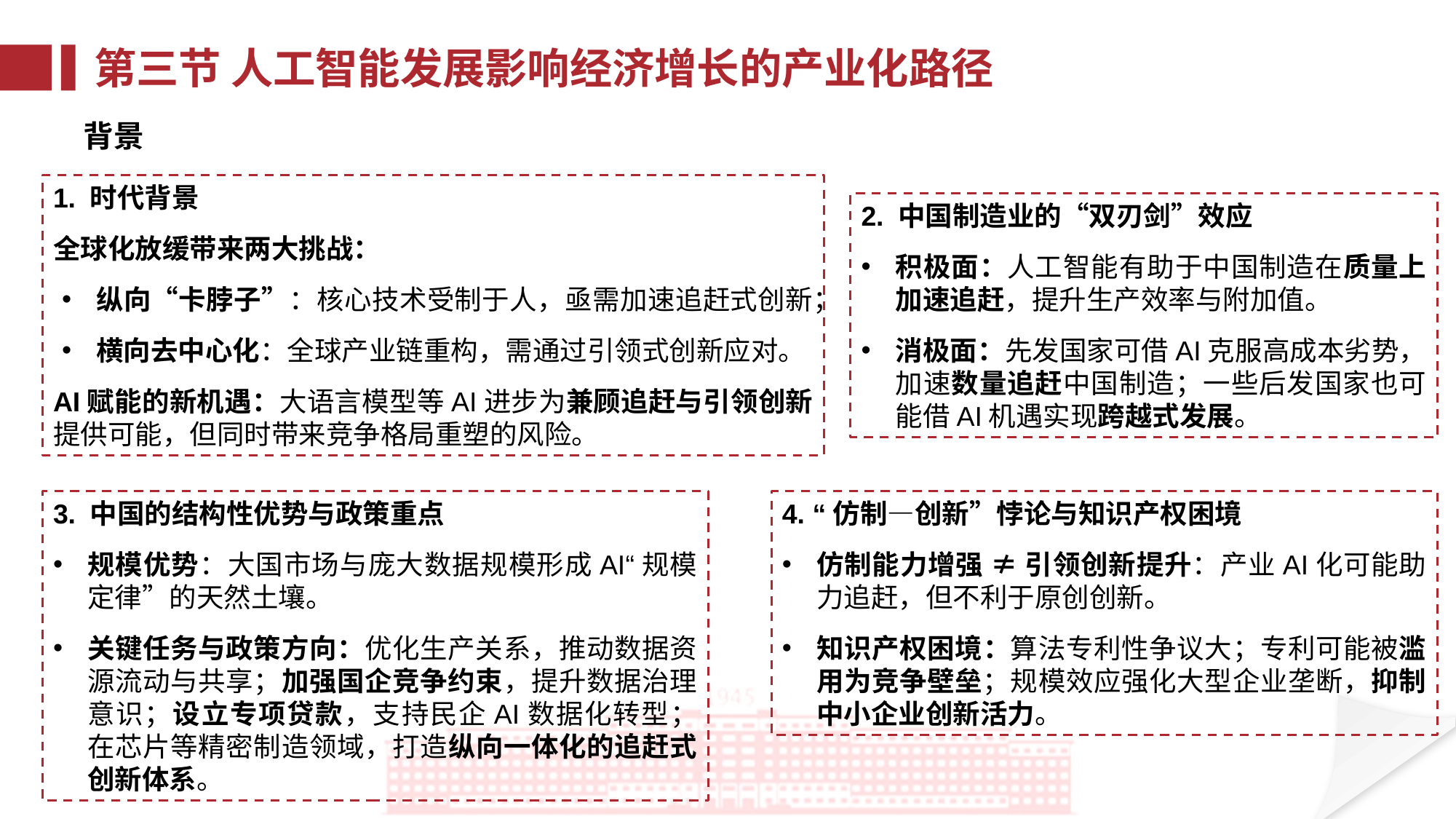

第三节 人工智能发展影响经济增长的产业化路径

背景
1. 时代背景
全球化放缓带来两大挑战：
纵向“卡脖子”：核心技术受制于人，亟需加速追赶式创新；
横向去中心化：全球产业链重构，需通过引领式创新应对。
AI赋能的新机遇：大语言模型等AI进步为兼顾追赶与引领创新提供可能，但同时带来竞争格局重塑的风险。
2. 中国制造业的“双刃剑”效应
积极面：人工智能有助于中国制造在质量上加速追赶，提升生产效率与附加值。
消极面：先发国家可借AI克服高成本劣势，加速数量追赶中国制造；一些后发国家也可能借AI机遇实现跨越式发展。
3. 中国的结构性优势与政策重点
规模优势：大国市场与庞大数据规模形成AI“规模定律”的天然土壤。
关键任务与政策方向：优化生产关系，推动数据资源流动与共享；加强国企竞争约束，提升数据治理意识；设立专项贷款，支持民企AI数据化转型；在芯片等精密制造领域，打造纵向一体化的追赶式创新体系。
4. “仿制—创新”悖论与知识产权困境
仿制能力增强 ≠ 引领创新提升：产业AI化可能助力追赶，但不利于原创创新。
知识产权困境：算法专利性争议大；专利可能被滥用为竞争壁垒；规模效应强化大型企业垄断，抑制中小企业创新活力。